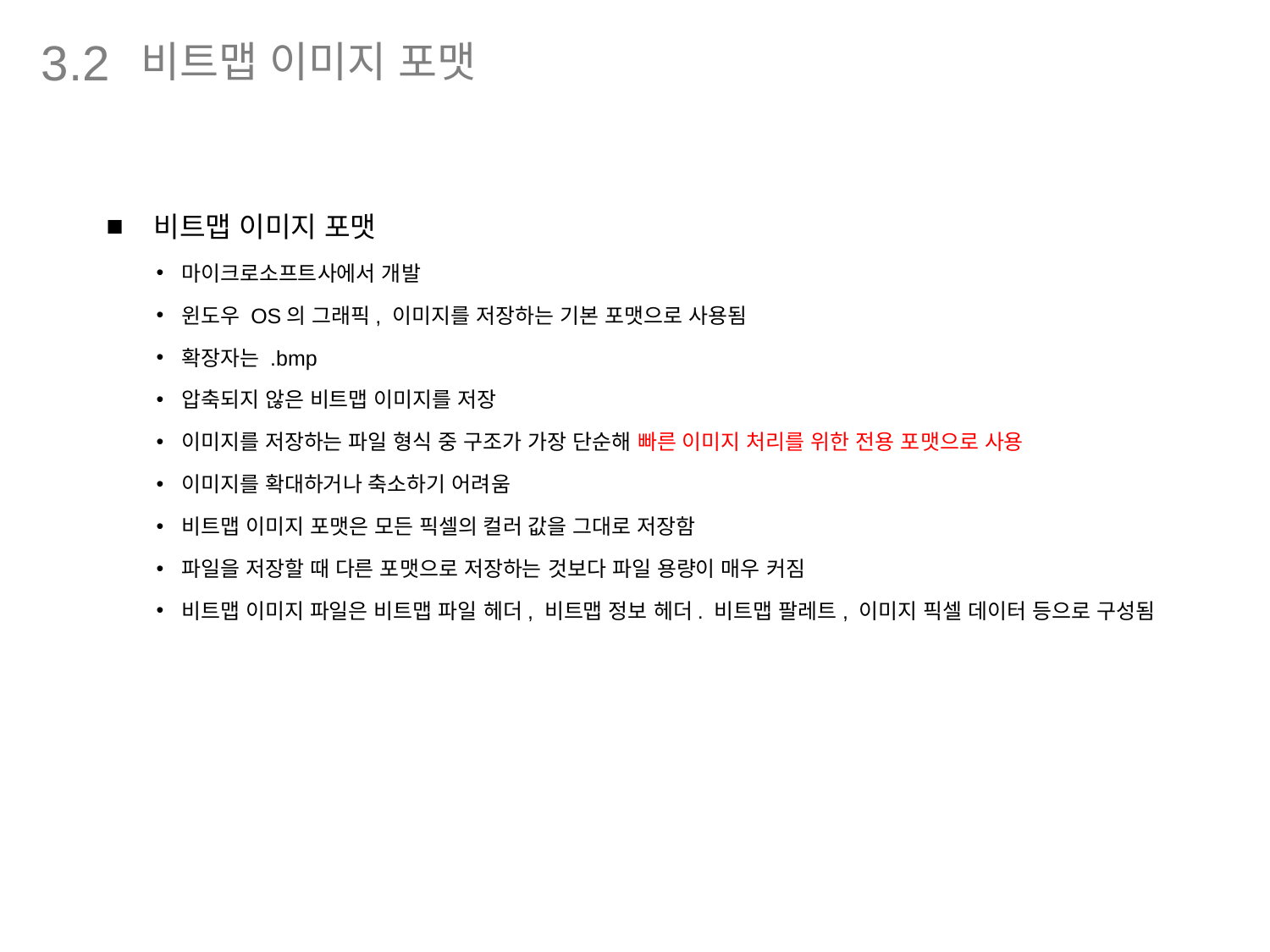

비트맵 이미지 포맷
3.2
비트맵 이미지 포맷
마이크로소프트사에서 개발
윈도우 OS의 그래픽, 이미지를 저장하는 기본 포맷으로 사용됨
확장자는 .bmp
압축되지 않은 비트맵 이미지를 저장
이미지를 저장하는 파일 형식 중 구조가 가장 단순해 빠른 이미지 처리를 위한 전용 포맷으로 사용
이미지를 확대하거나 축소하기 어려움
비트맵 이미지 포맷은 모든 픽셀의 컬러 값을 그대로 저장함
파일을 저장할 때 다른 포맷으로 저장하는 것보다 파일 용량이 매우 커짐
비트맵 이미지 파일은 비트맵 파일 헤더, 비트맵 정보 헤더. 비트맵 팔레트, 이미지 픽셀 데이터 등으로 구성됨